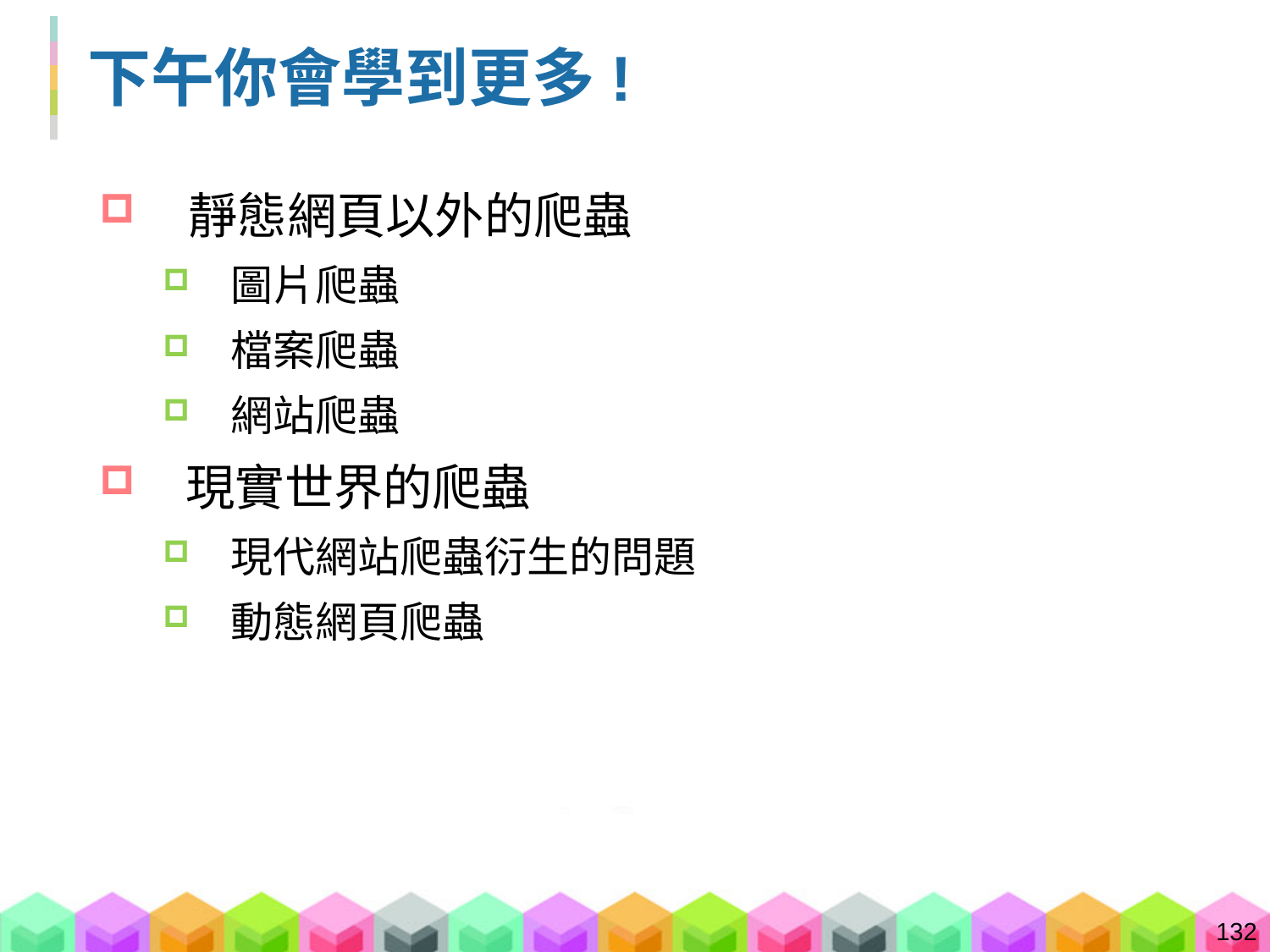

# 下午你會學到更多!
 靜態網頁以外的爬蟲
 圖片爬蟲
 檔案爬蟲
 網站爬蟲
 現實世界的爬蟲
 現代網站爬蟲衍生的問題
 動態網頁爬蟲

132